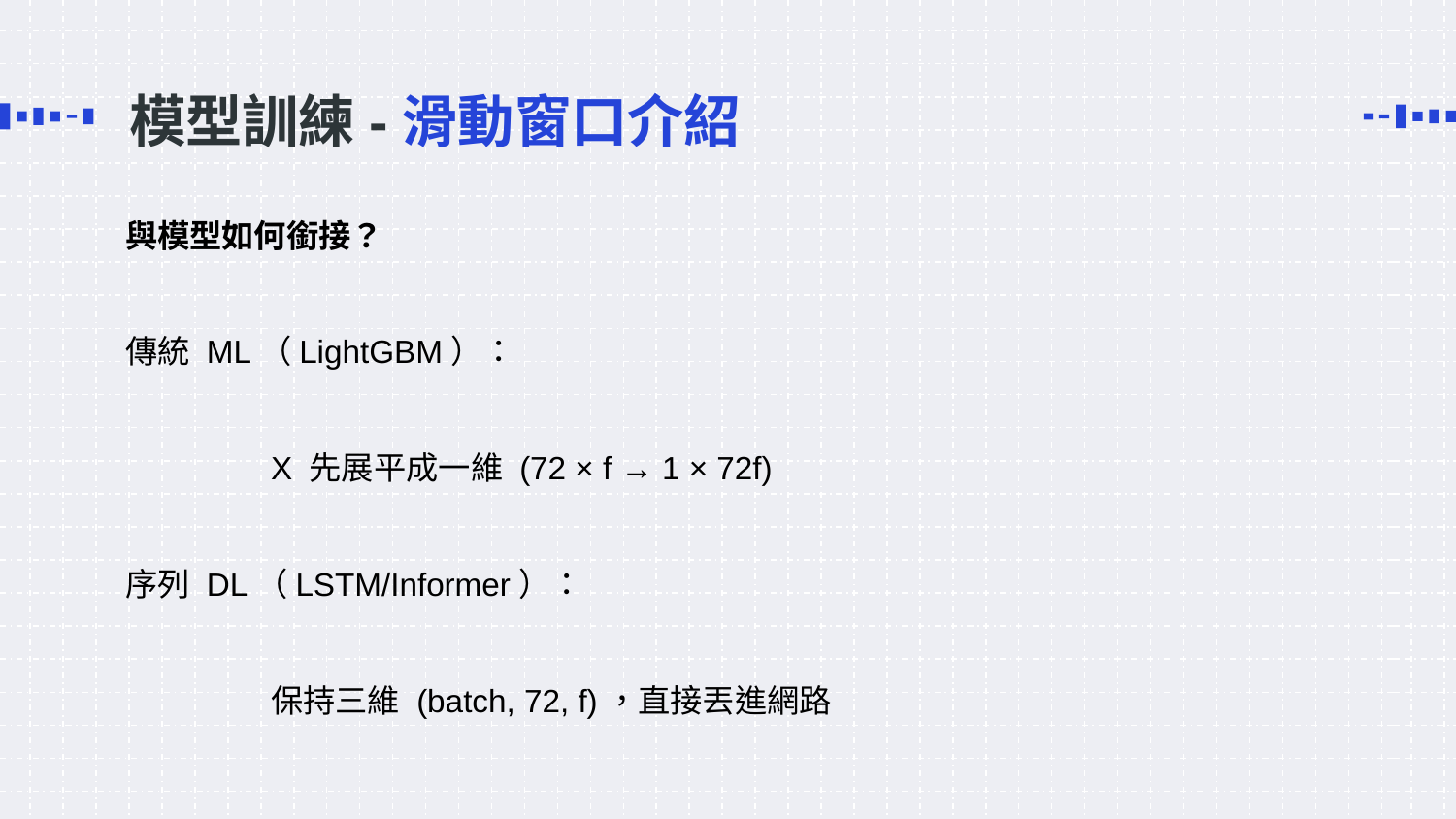

# 模型訓練-滑動窗口介紹
與模型如何銜接？
傳統 ML（LightGBM）：

	X 先展平成一維 (72 × f → 1 × 72f)

序列 DL（LSTM/Informer）：

	保持三維 (batch, 72, f)，直接丟進網路